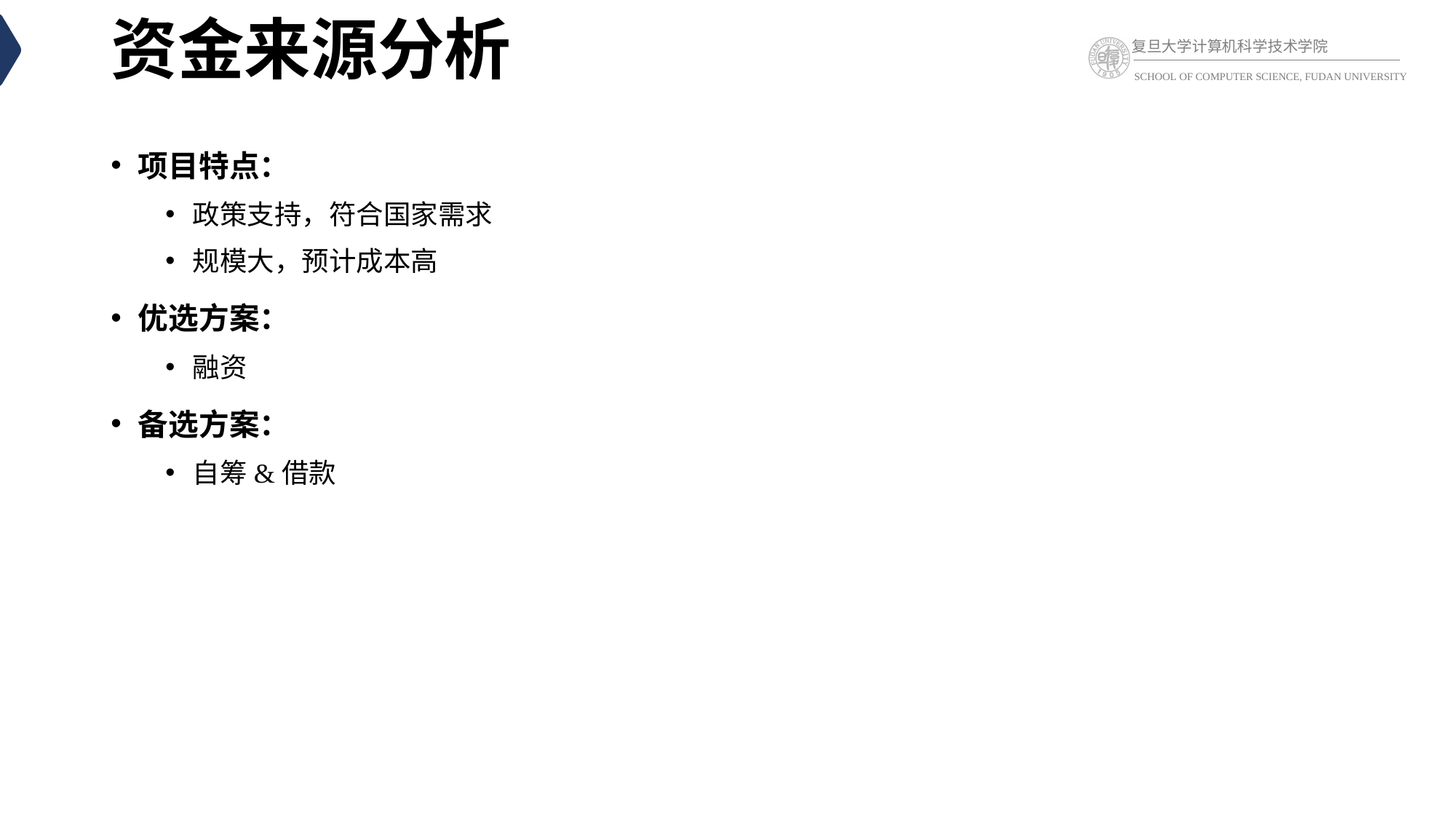

# 资金来源分析
项目特点：
政策支持，符合国家需求
规模大，预计成本高
优选方案：
融资
备选方案：
自筹&借款